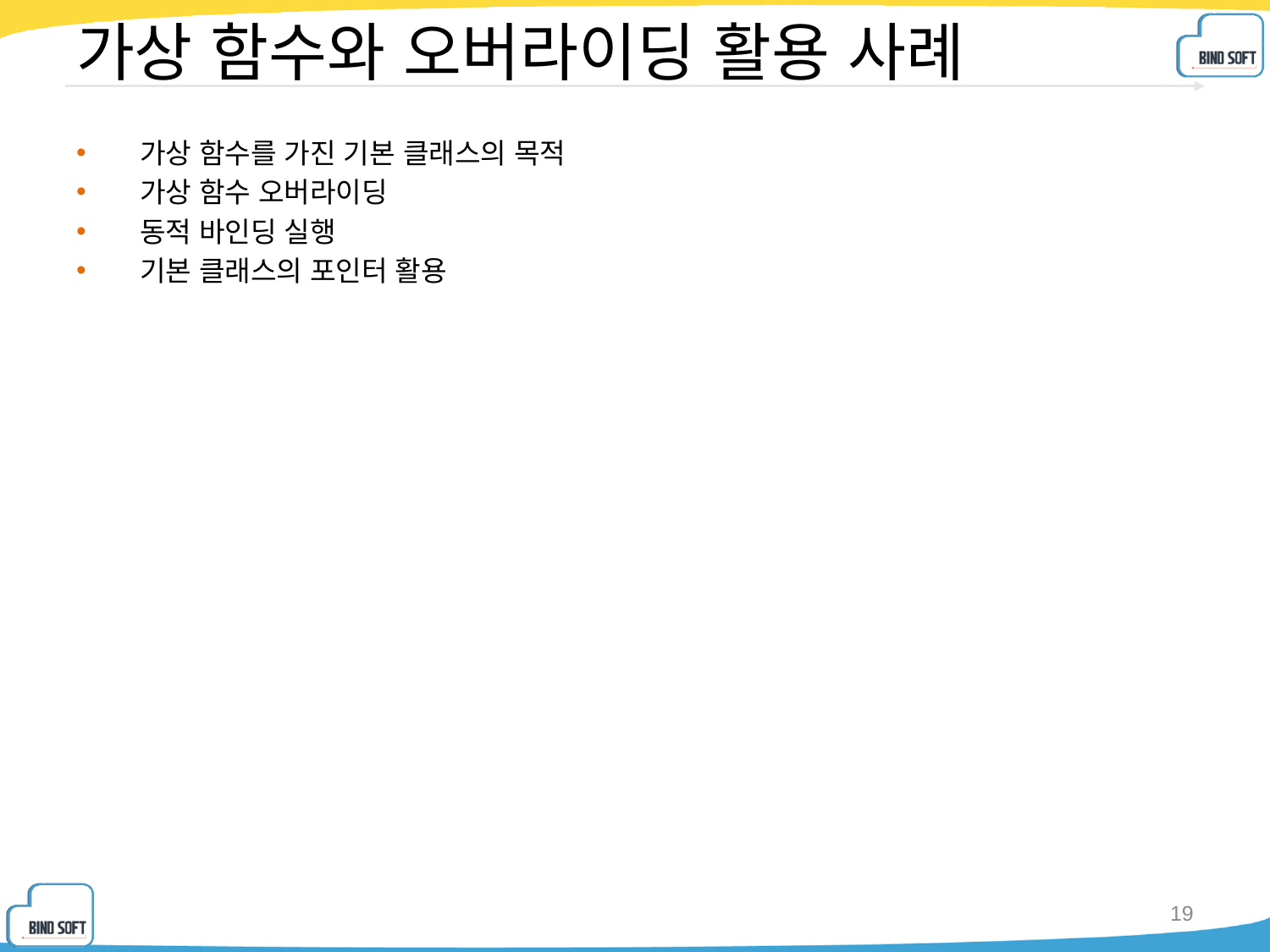

# 가상 함수와 오버라이딩 활용 사례
가상 함수를 가진 기본 클래스의 목적
가상 함수 오버라이딩
동적 바인딩 실행
기본 클래스의 포인터 활용
19